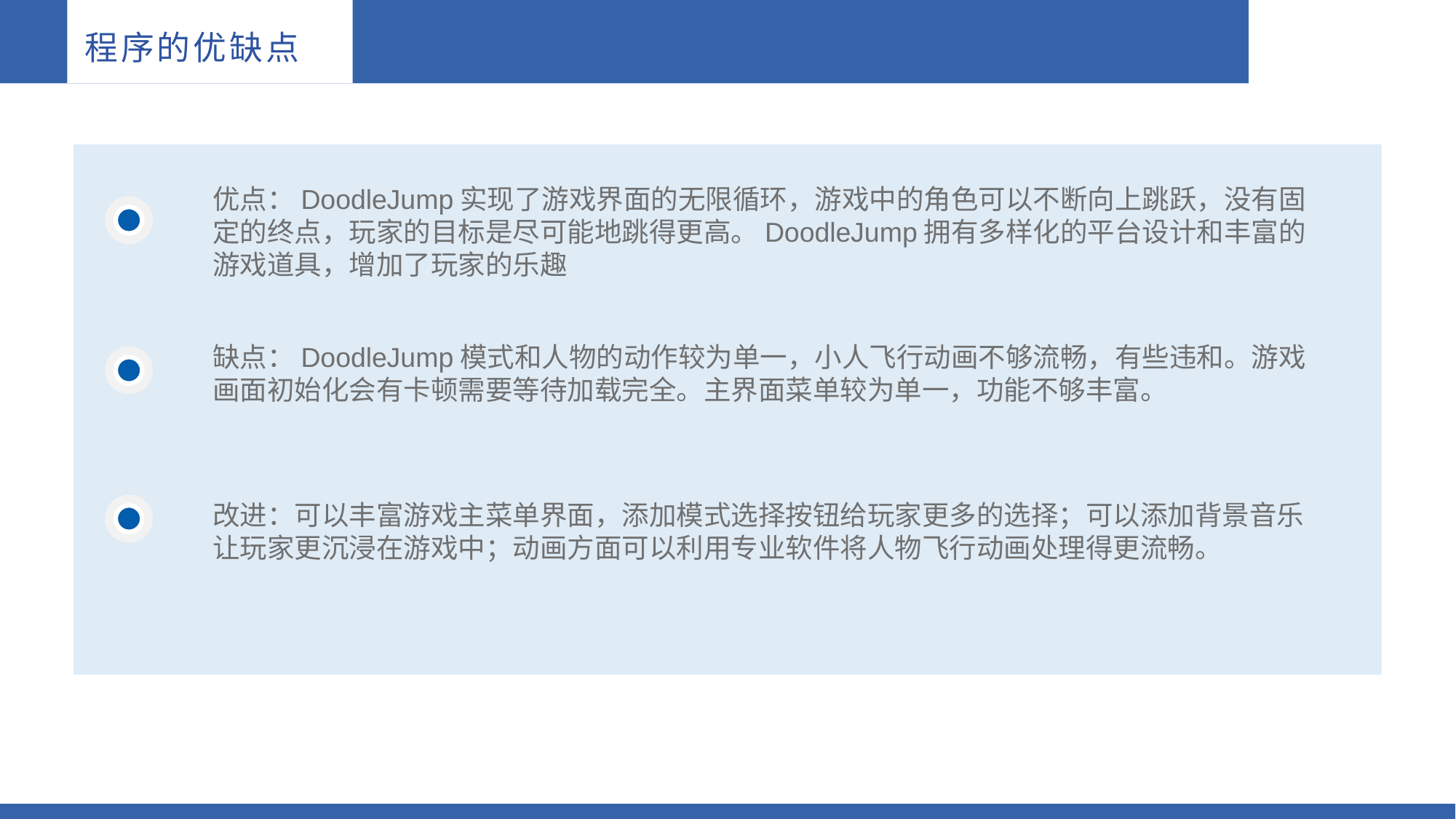

程序的优缺点

优点：DoodleJump实现了游戏界面的无限循环，游戏中的角色可以不断向上跳跃，没有固定的终点，玩家的目标是尽可能地跳得更高。DoodleJump拥有多样化的平台设计和丰富的游戏道具，增加了玩家的乐趣

缺点：DoodleJump模式和人物的动作较为单一，小人飞行动画不够流畅，有些违和。游戏画面初始化会有卡顿需要等待加载完全。主界面菜单较为单一，功能不够丰富。

改进：可以丰富游戏主菜单界面，添加模式选择按钮给玩家更多的选择；可以添加背景音乐让玩家更沉浸在游戏中；动画方面可以利用专业软件将人物飞行动画处理得更流畅。